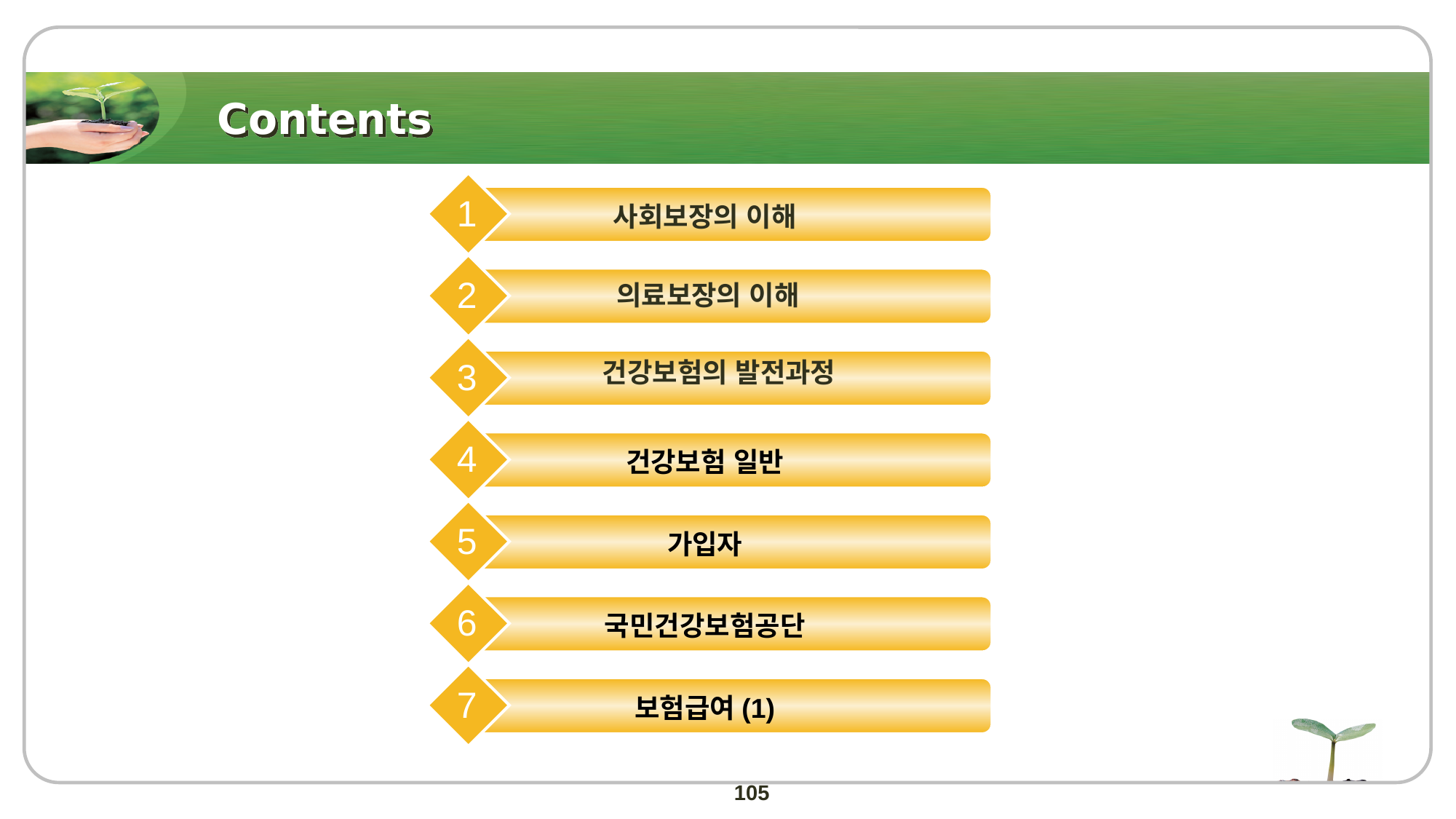

# Contents

1

사회보장의 이해

2

의료보장의 이해

3
건강보험의 발전과정

4

건강보험 일반

5

가입자

6

국민건강보험공단

7

보험급여(1)
105